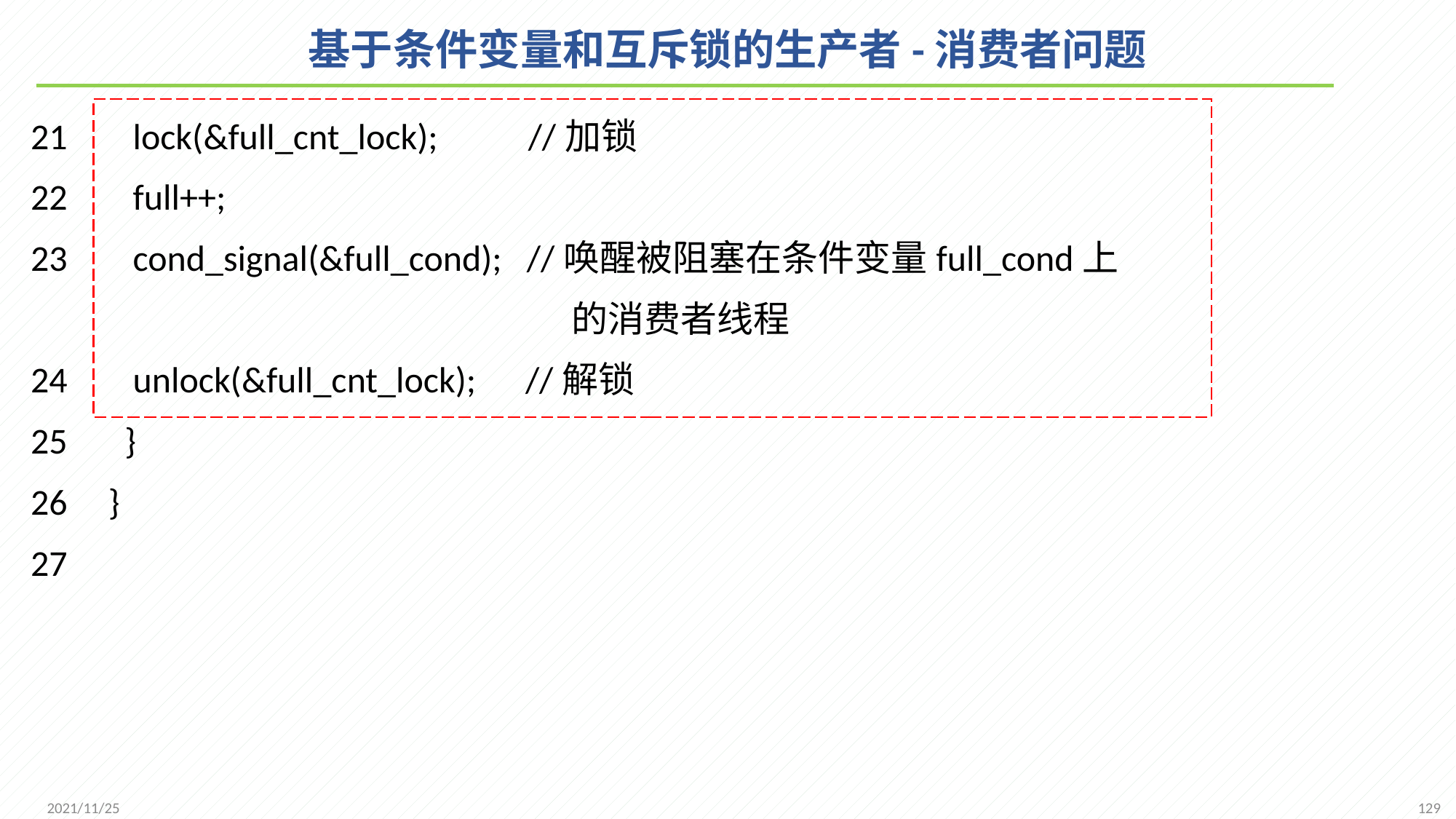

# 基于条件变量和互斥锁的生产者-消费者问题
21        lock(&full_cnt_lock);           //加锁
22        full++;
23        cond_signal(&full_cond);   //唤醒被阻塞在条件变量full_cond上
                                                                 的消费者线程
24        unlock(&full_cnt_lock);      //解锁
25       }
26     }
27

129
2021/11/25